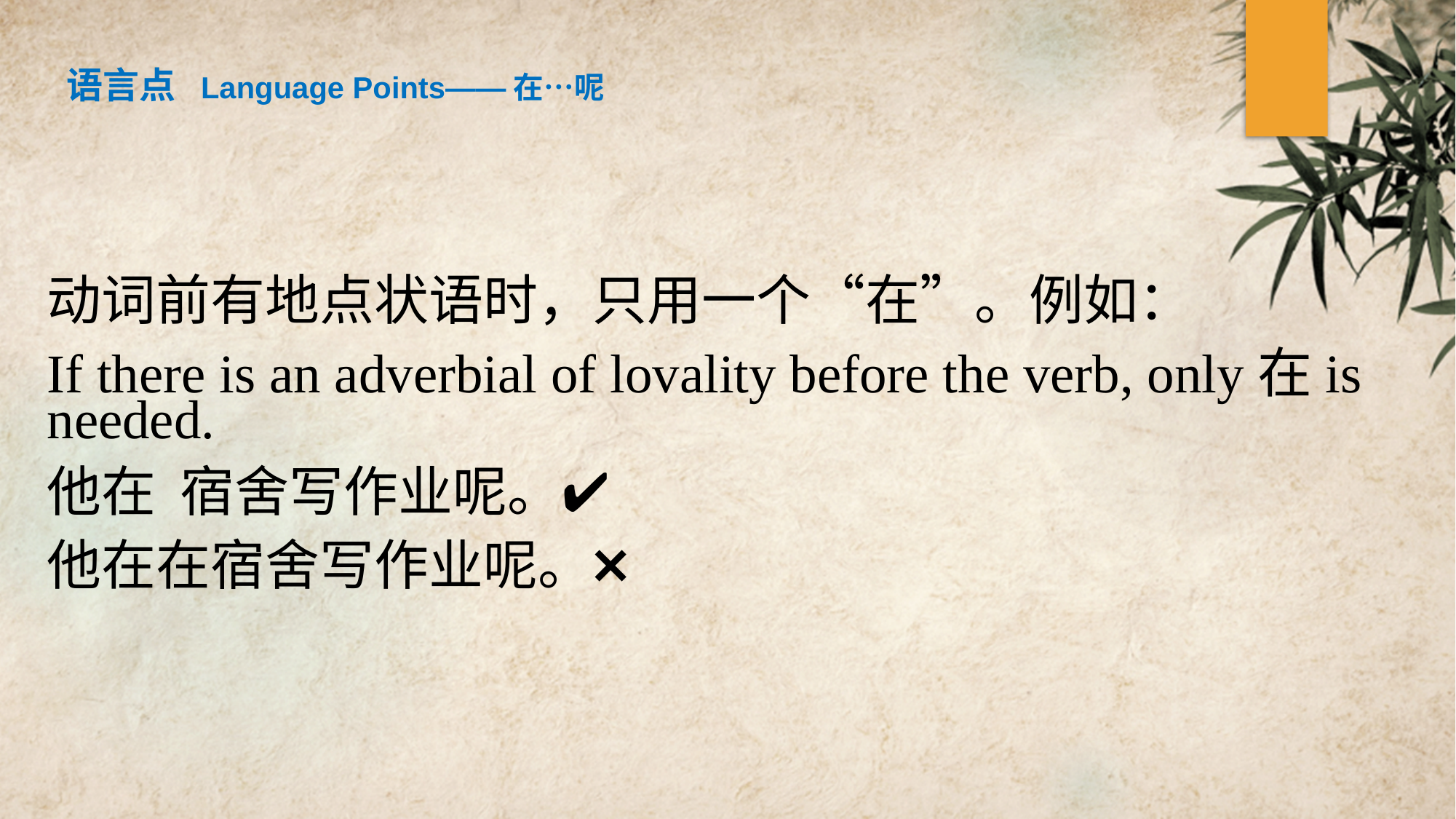

语言点  Language Points——在…呢

动词前有地点状语时，只用一个“在”。例如：
If there is an adverbial of lovality before the verb, only在is needed.
他在  宿舍写作业呢。✔
他在在宿舍写作业呢。❌